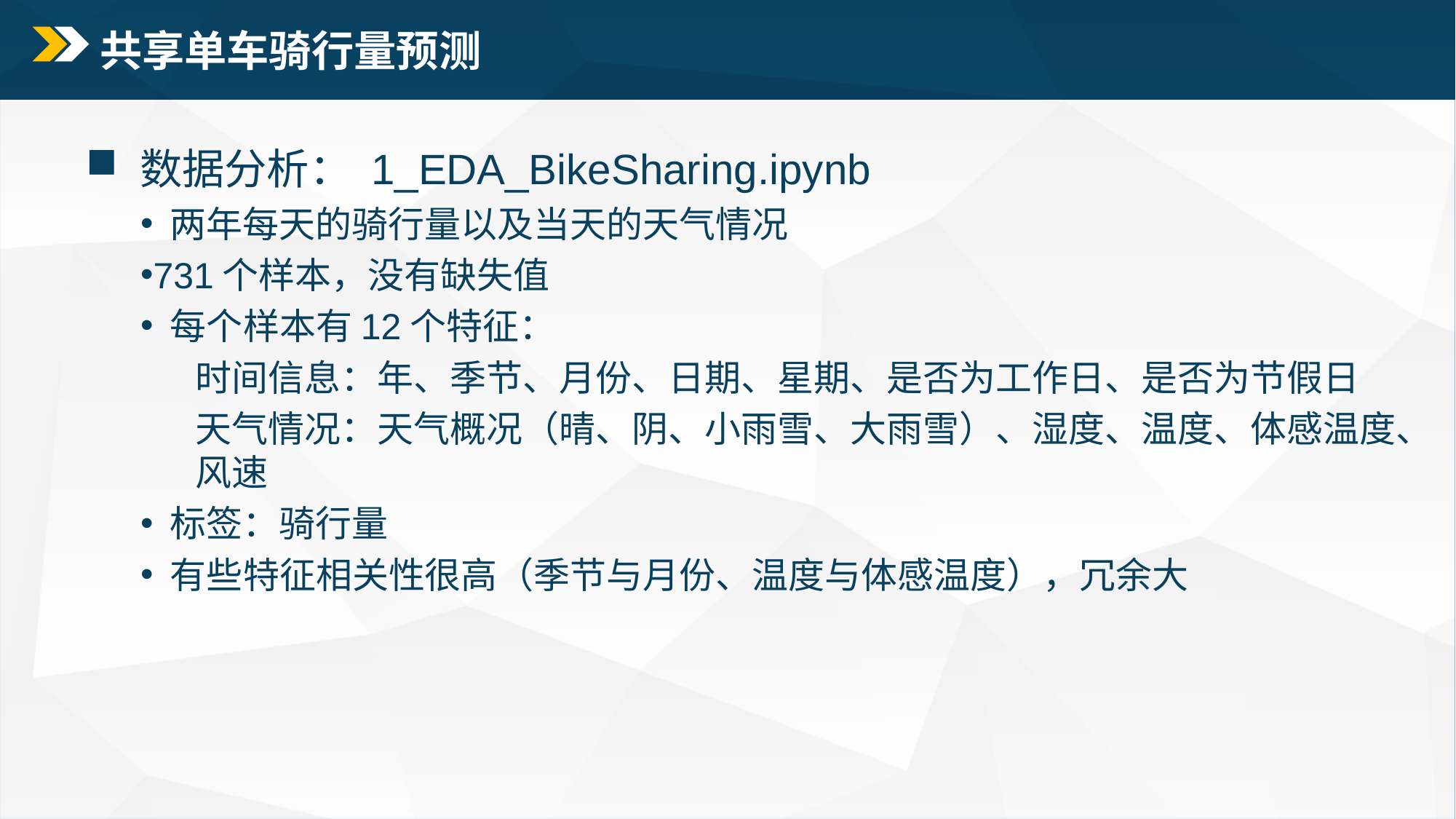

# 共享单车骑行量预测
 数据分析： 1_EDA_BikeSharing.ipynb
 两年每天的骑行量以及当天的天气情况
731个样本，没有缺失值
 每个样本有12个特征：
时间信息：年、季节、月份、日期、星期、是否为工作日、是否为节假日
天气情况：天气概况（晴、阴、小雨雪、大雨雪）、湿度、温度、体感温度、风速
 标签：骑行量
 有些特征相关性很高（季节与月份、温度与体感温度），冗余大